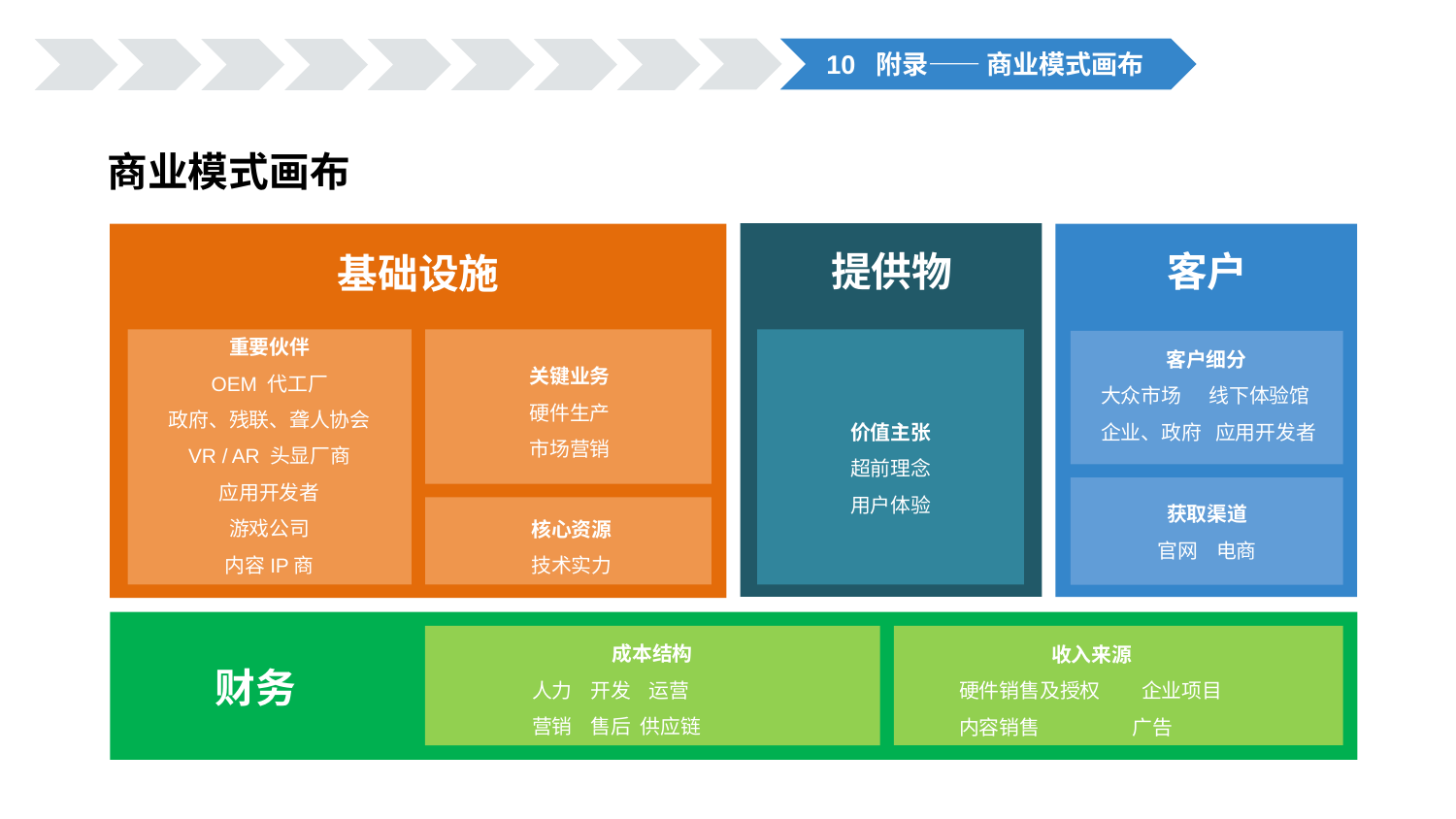

10  附录—— 商业模式画布

商业模式画布

提供物

客户
基础设施

重要伙伴
OEM 代工厂
政府、残联、聋人协会
VR / AR 头显厂商
应用开发者
游戏公司
内容IP商

客户细分
    大众市场      线下体验馆
    企业、政府   应用开发者

关键业务
硬件生产
市场营销
价值主张
超前理念
用户体验

获取渠道
官网    电商

核心资源
技术实力

财务
成本结构
                   人力    开发    运营
                   营销    售后  供应链
                              收入来源
          硬件销售及授权         企业项目
          内容销售                    广告